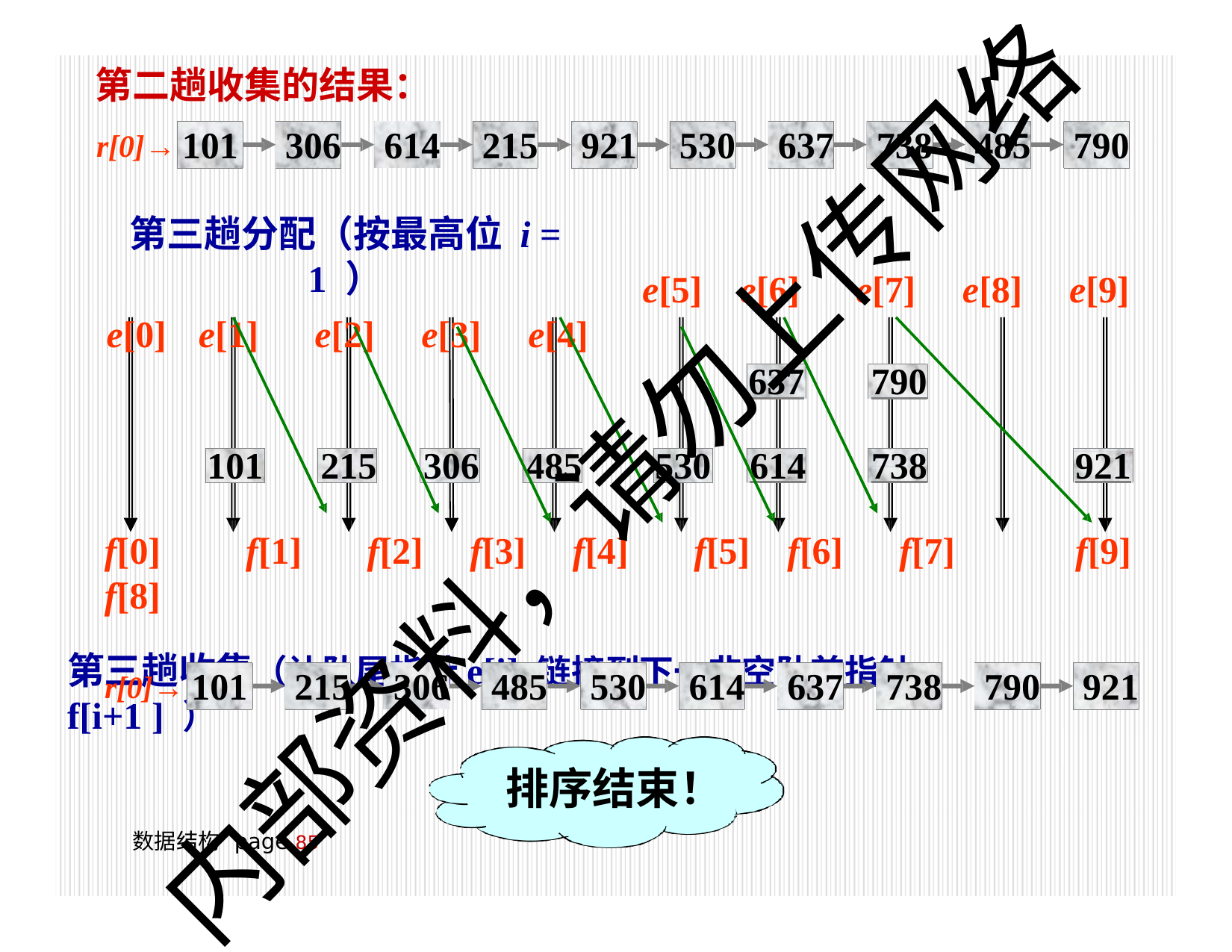

# 第二趟收集的结果：
101	306	614	215	921	530	637	738	485	790

r[0]→

第三趟分配（按最高位 i = 1 ）
e[0]	e[1]	e[2]	e[3]	e[4]
e[5]
e[6]
e[7]
e[8]
e[9]

637	790

内部资料，请勿上传网络
101	215	306	485
530	614	738
921

f[0]	f[1]	f[2]	f[3]	f[4]	f[5]	f[6]	f[7]	f[8]
第三趟收集（让队尾指针e[i] 链接到下一非空队首指针f[i+1 ] ）
f[9]
101	215	306	485	530	614	637	738	790	921

r[0]→

排序结束！
数据结构 page 85